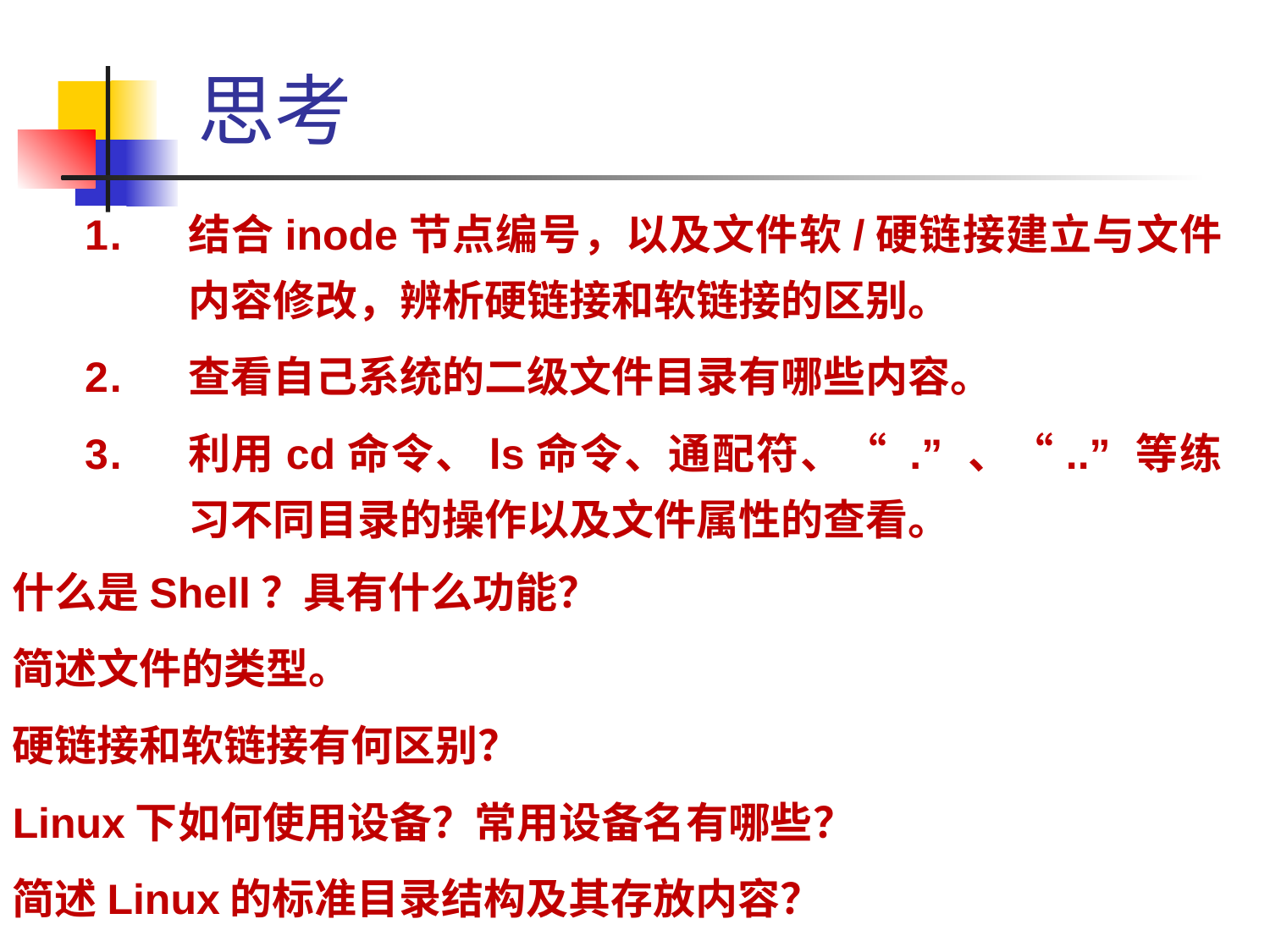

思考
结合inode节点编号，以及文件软/硬链接建立与文件内容修改，辨析硬链接和软链接的区别。
查看自己系统的二级文件目录有哪些内容。
利用cd命令、ls命令、通配符、“ .” 、“..” 等练习不同目录的操作以及文件属性的查看。
什么是Shell？具有什么功能？
简述文件的类型。
硬链接和软链接有何区别？
Linux下如何使用设备？常用设备名有哪些？
简述Linux的标准目录结构及其存放内容？
Linux的基本命令格式如何？Linux下经常使用的通配符有哪些？